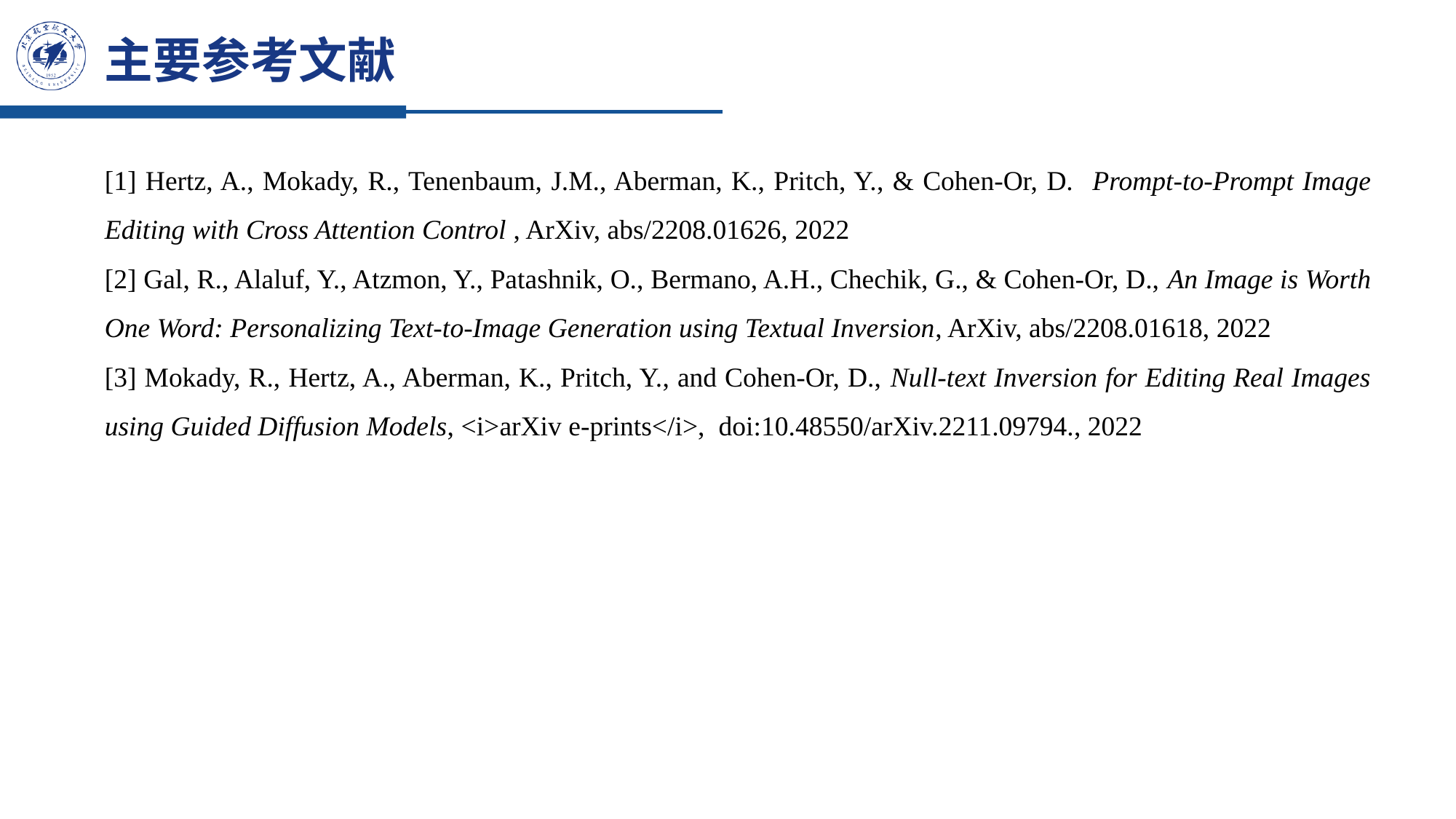

主要参考文献
[1] Hertz, A., Mokady, R., Tenenbaum, J.M., Aberman, K., Pritch, Y., & Cohen-Or, D.  Prompt-to-Prompt Image Editing with Cross Attention Control , ArXiv, abs/2208.01626, 2022
[2] Gal, R., Alaluf, Y., Atzmon, Y., Patashnik, O., Bermano, A.H., Chechik, G., & Cohen-Or, D., An Image is Worth One Word: Personalizing Text-to-Image Generation using Textual Inversion, ArXiv, abs/2208.01618, 2022
[3] Mokady, R., Hertz, A., Aberman, K., Pritch, Y., and Cohen-Or, D., Null-text Inversion for Editing Real Images using Guided Diffusion Models, <i>arXiv e-prints</i>,  doi:10.48550/arXiv.2211.09794., 2022